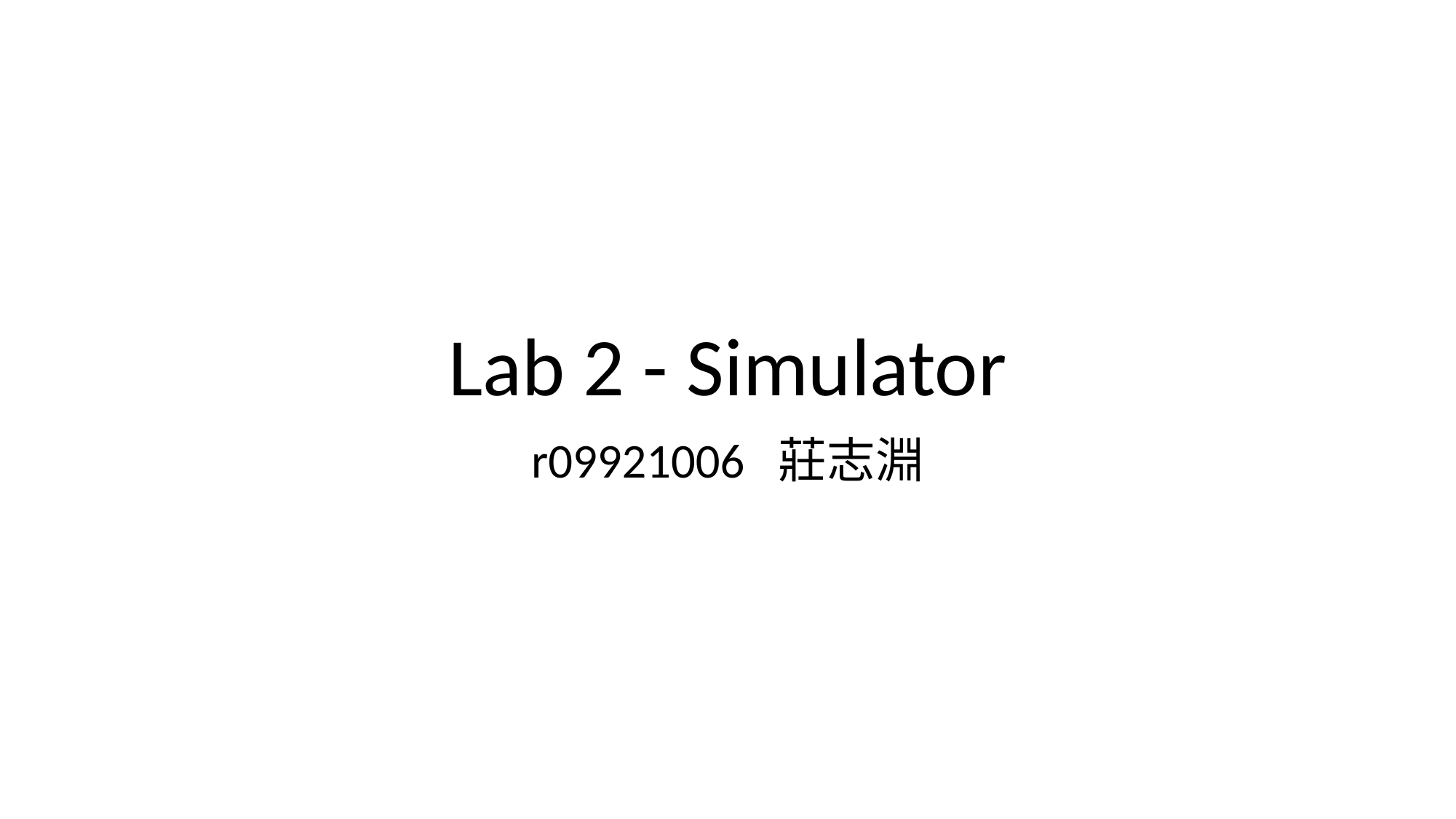

# Lab 2 - Simulator
r09921006  莊志淵